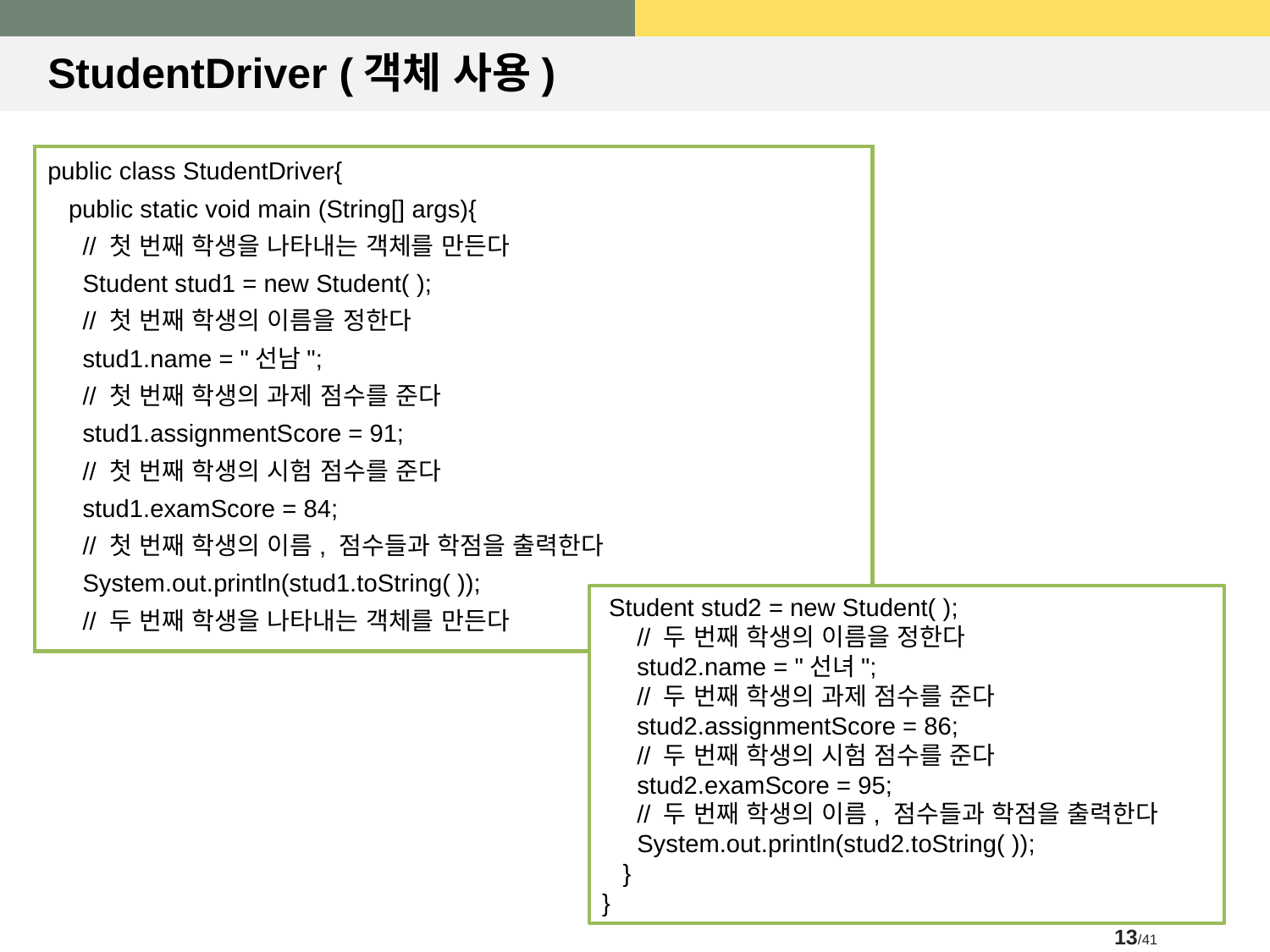

# StudentDriver (객체 사용)
public class StudentDriver{
   public static void main (String[] args){
     // 첫 번째 학생을 나타내는 객체를 만든다
     Student stud1 = new Student( );
     // 첫 번째 학생의 이름을 정한다
     stud1.name = "선남";
     // 첫 번째 학생의 과제 점수를 준다
     stud1.assignmentScore = 91;
     // 첫 번째 학생의 시험 점수를 준다
     stud1.examScore = 84;
     // 첫 번째 학생의 이름, 점수들과 학점을 출력한다
     System.out.println(stud1.toString( ));
     // 두 번째 학생을 나타내는 객체를 만든다

 Student stud2 = new Student( );
     // 두 번째 학생의 이름을 정한다
     stud2.name = "선녀";
     // 두 번째 학생의 과제 점수를 준다
     stud2.assignmentScore = 86;
     // 두 번째 학생의 시험 점수를 준다
     stud2.examScore = 95;
     // 두 번째 학생의 이름, 점수들과 학점을 출력한다
     System.out.println(stud2.toString( ));
   }
}